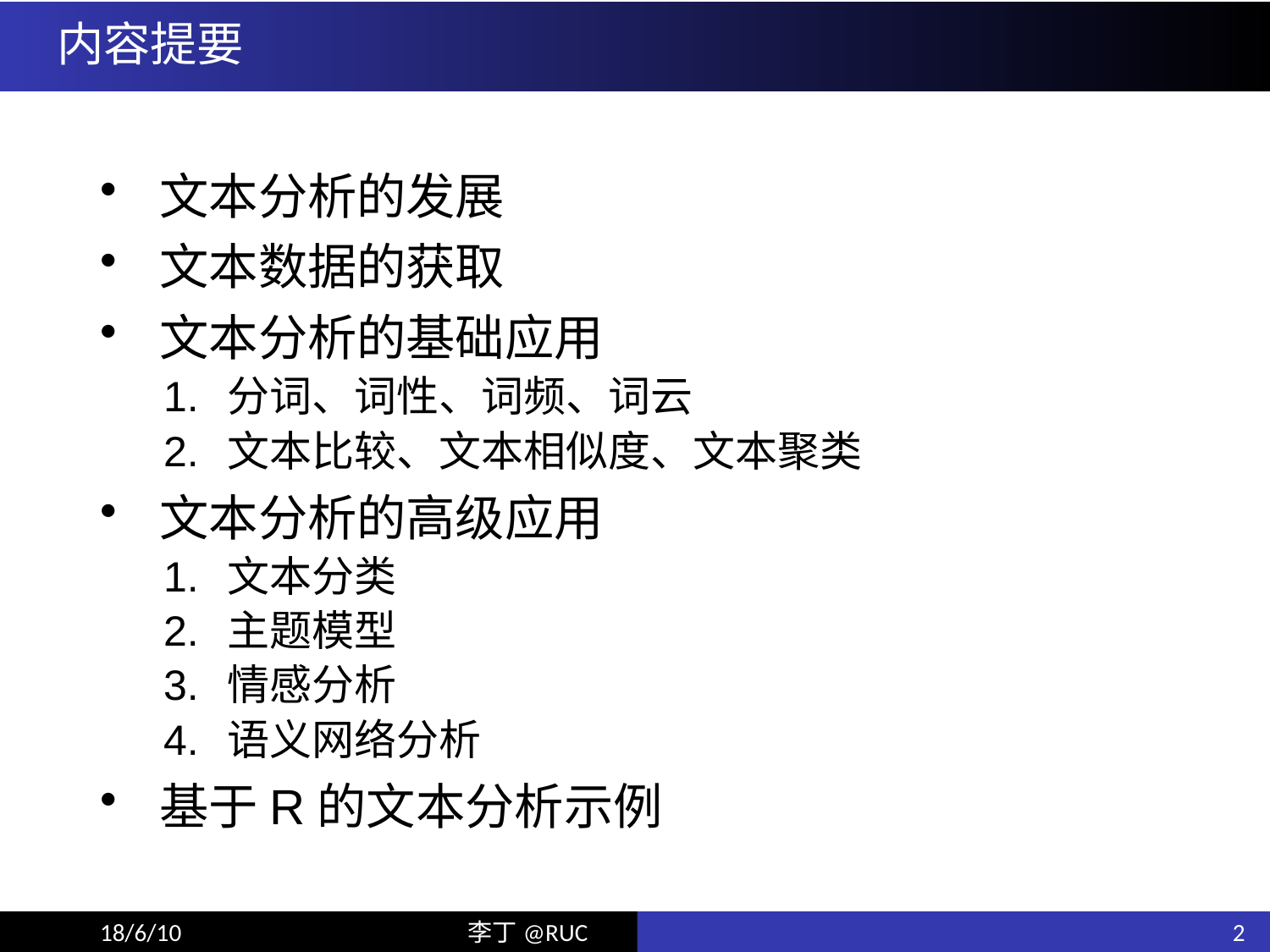

# 内容提要
文本分析的发展
文本数据的获取
文本分析的基础应用
分词、词性、词频、词云
文本比较、文本相似度、文本聚类
文本分析的高级应用
文本分类
主题模型
情感分析
语义网络分析
基于R的文本分析示例
2
18/6/10
李丁@RUC